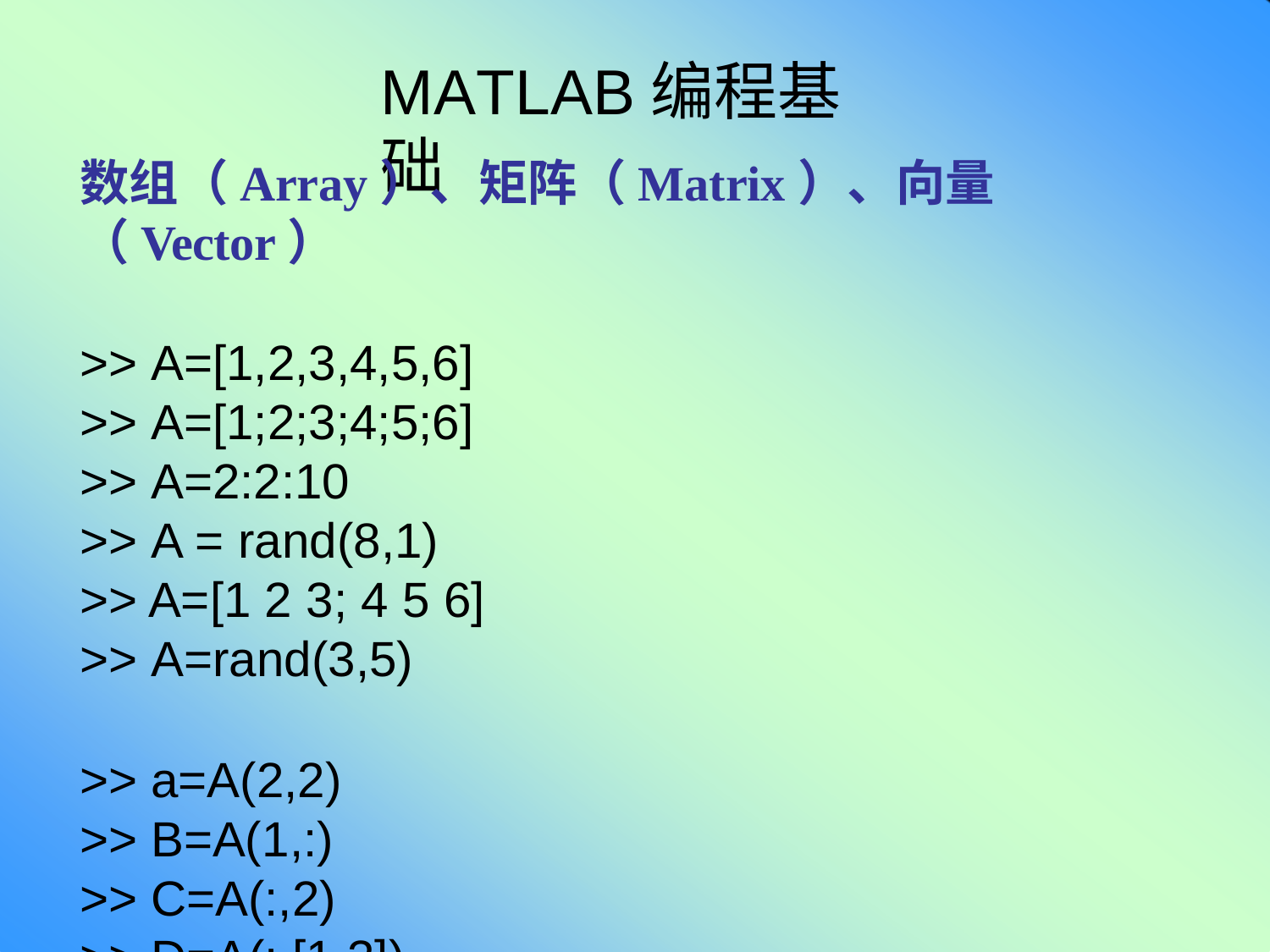

# MATLAB编程基础
数组（Array）、矩阵（Matrix）、向量（Vector）

>> A=[1,2,3,4,5,6]
>> A=[1;2;3;4;5;6]
>> A=2:2:10
>> A = rand(8,1)
>> A=[1 2 3; 4 5 6]
>> A=rand(3,5)

>> a=A(2,2)
>> B=A(1,:)
>> C=A(:,2)
>> D=A(:,[1 3])